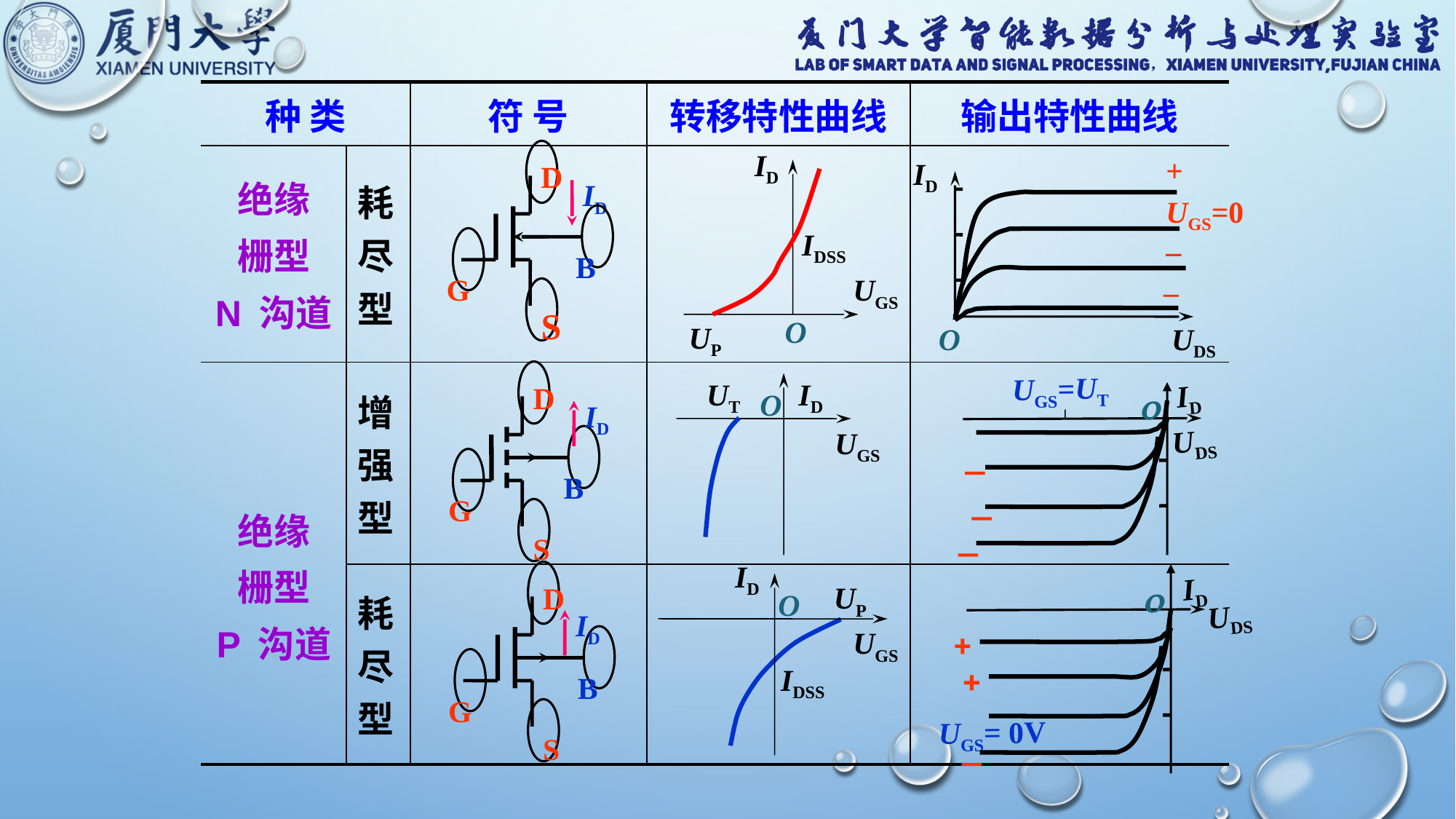

| 种 类 |  | 符 号 | 转移特性曲线 | 输出特性曲线 |
| --- | --- | --- | --- | --- |
| 绝缘 栅型 N 沟道 | 耗尽型 |  |  |  |
| 绝缘 栅型 P 沟道 | 增强型 |  |  |  |
|  | 耗尽型 |  |  |  |
ID

IDSS
UGS
UP

O
D

B

G

S
ID

+
ID

UGS=0

_
_

_

O
UDS

D

B

G

S
ID

UGS=UT
ID

ο

UDS

_

_
_
UT
ID

O

UGS
ID

UP
O

UGS
IDSS
D

B

G

S
ID

ID
ο
UDS

+

+

UGS= 0V

_
305